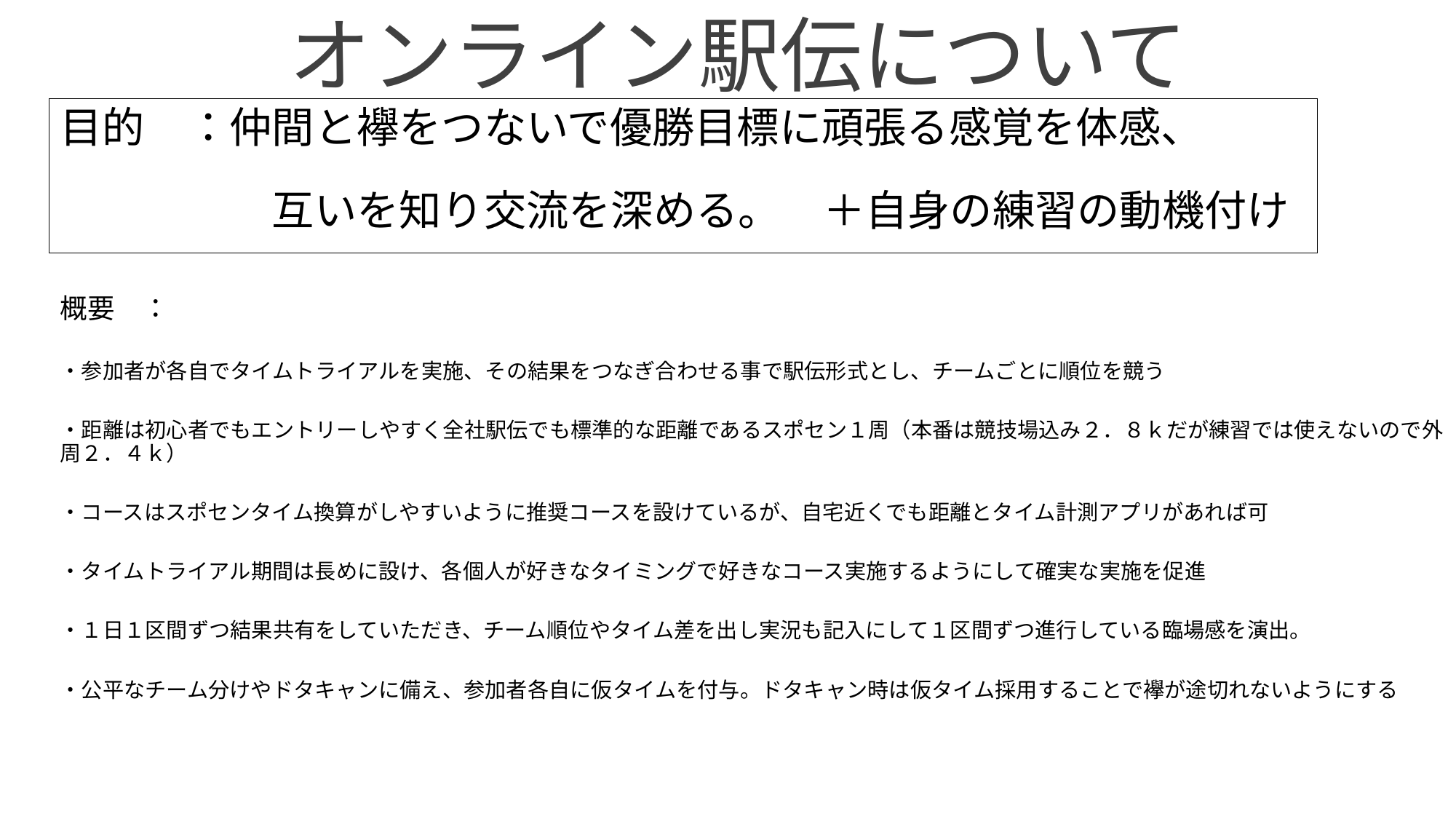

オンライン駅伝について
N
３０秒
目的　：仲間と襷をつないで優勝目標に頑張る感覚を体感、
　　　　　互いを知り交流を深める。　＋自身の練習の動機付け
概要　：
・参加者が各自でタイムトライアルを実施、その結果をつなぎ合わせる事で駅伝形式とし、チームごとに順位を競う
・距離は初心者でもエントリーしやすく全社駅伝でも標準的な距離であるスポセン１周（本番は競技場込み２．８ｋだが練習では使えないので外周２．４ｋ）
・コースはスポセンタイム換算がしやすいように推奨コースを設けているが、自宅近くでも距離とタイム計測アプリがあれば可
・タイムトライアル期間は長めに設け、各個人が好きなタイミングで好きなコース実施するようにして確実な実施を促進
・１日１区間ずつ結果共有をしていただき、チーム順位やタイム差を出し実況も記入にして１区間ずつ進行している臨場感を演出。
・公平なチーム分けやドタキャンに備え、参加者各自に仮タイムを付与。ドタキャン時は仮タイム採用することで襷が途切れないようにする